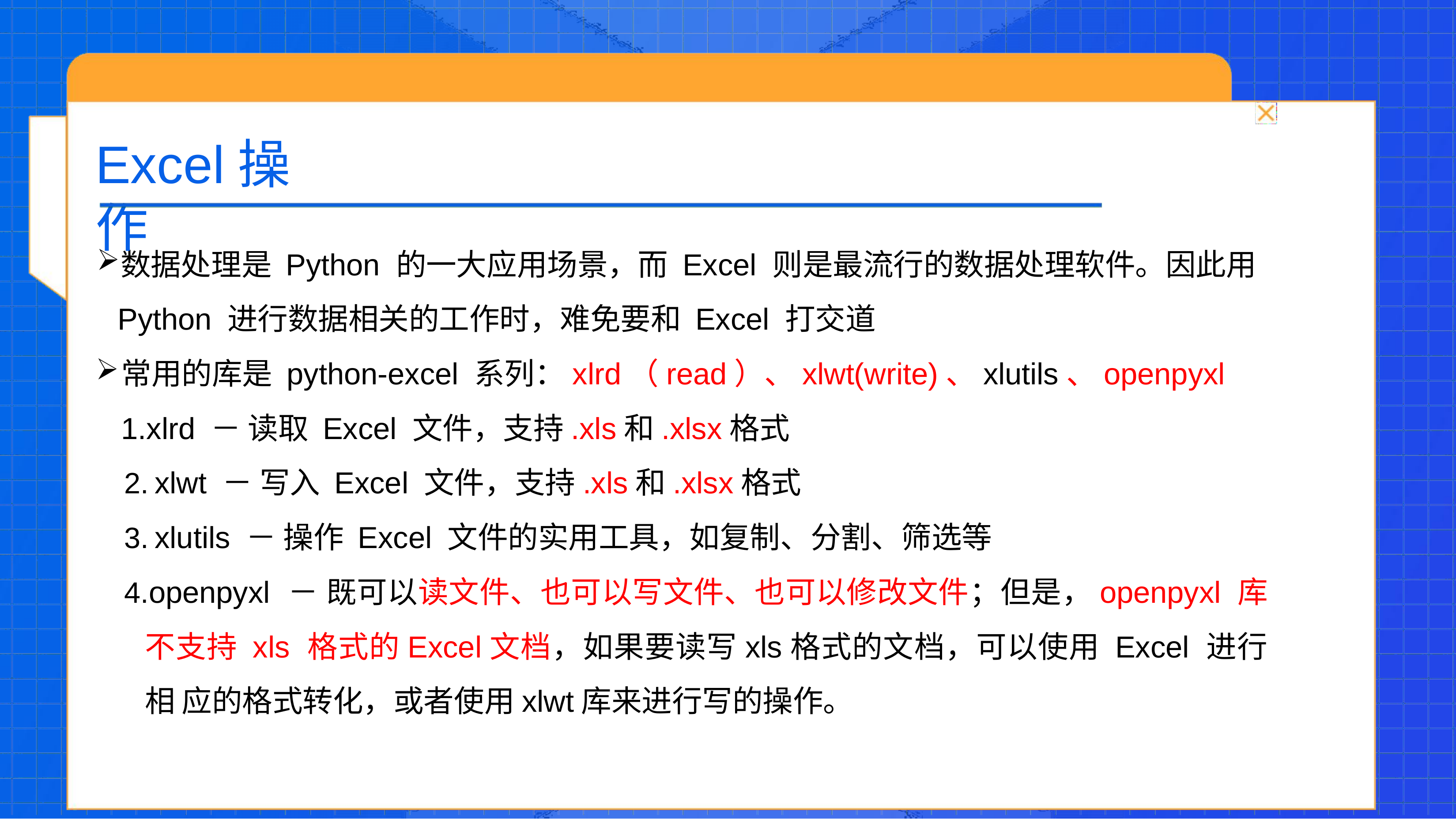

# Excel操作

数据处理是 Python 的一大应用场景，而 Excel 则是最流行的数据处理软件。因此用 Python 进行数据相关的工作时，难免要和 Excel 打交道
常用的库是 python-excel 系列：xlrd（read）、xlwt(write)、xlutils、openpyxl  1.xlrd － 读取 Excel 文件，支持.xls和.xlsx格式
xlwt － 写入 Excel 文件，支持.xls和.xlsx格式
xlutils － 操作 Excel 文件的实用工具，如复制、分割、筛选等
openpyxl － 既可以读文件、也可以写文件、也可以修改文件；但是，openpyxl 库 不支持 xls 格式的Excel文档，如果要读写xls格式的文档，可以使用 Excel 进行相 应的格式转化，或者使用xlwt库来进行写的操作。